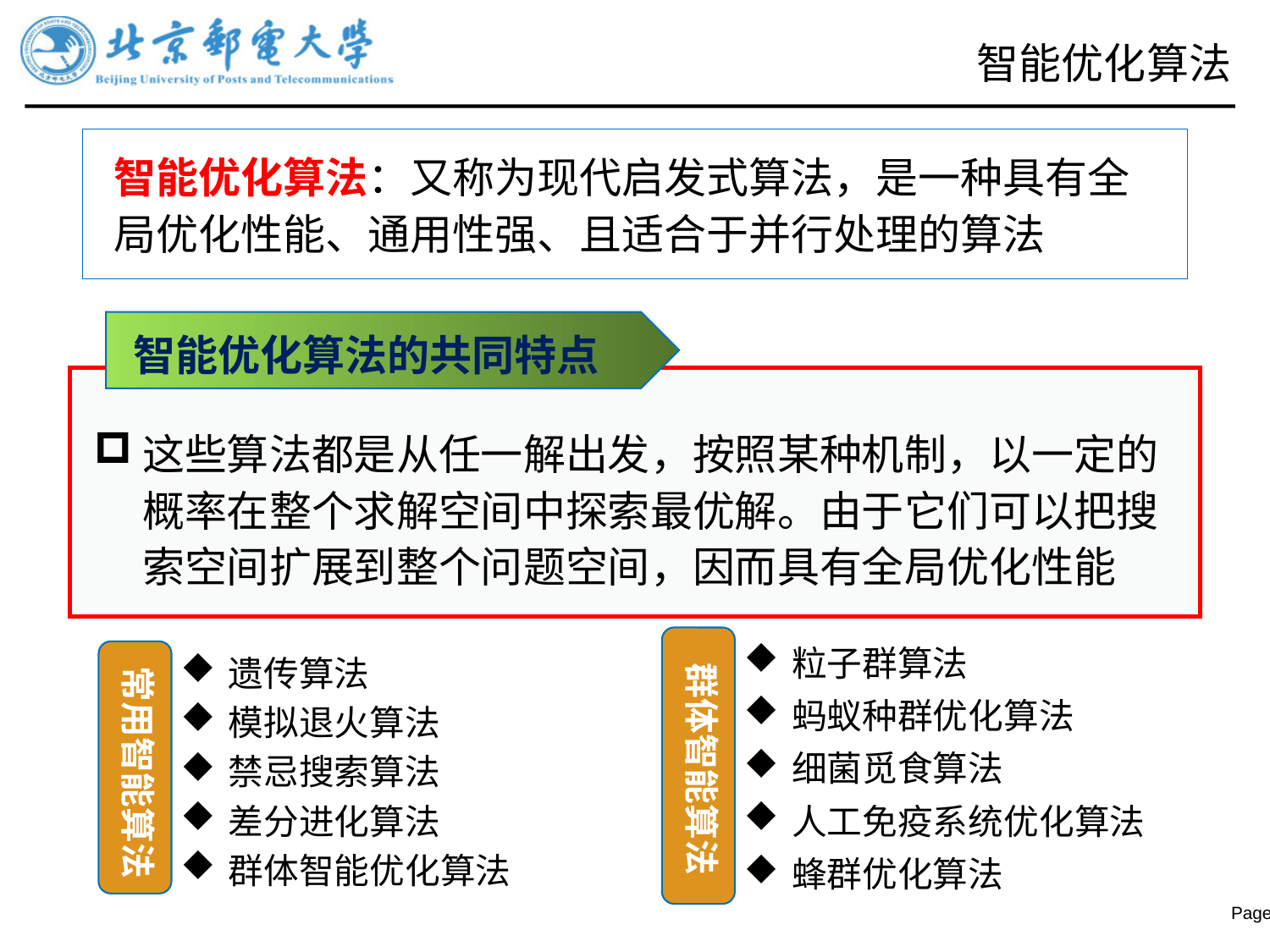

# 智能优化算法

智能优化算法：又称为现代启发式算法，是一种具有全局优化性能、通用性强、且适合于并行处理的算法

智能优化算法的共同特点

这些算法都是从任一解出发，按照某种机制，以一定的概率在整个求解空间中探索最优解。由于它们可以把搜索空间扩展到整个问题空间，因而具有全局优化性能
粒子群算法
蚂蚁种群优化算法
细菌觅食算法
人工免疫系统优化算法
蜂群优化算法

遗传算法
模拟退火算法
禁忌搜索算法
差分进化算法
群体智能优化算法

群体智能算法
常用智能算法